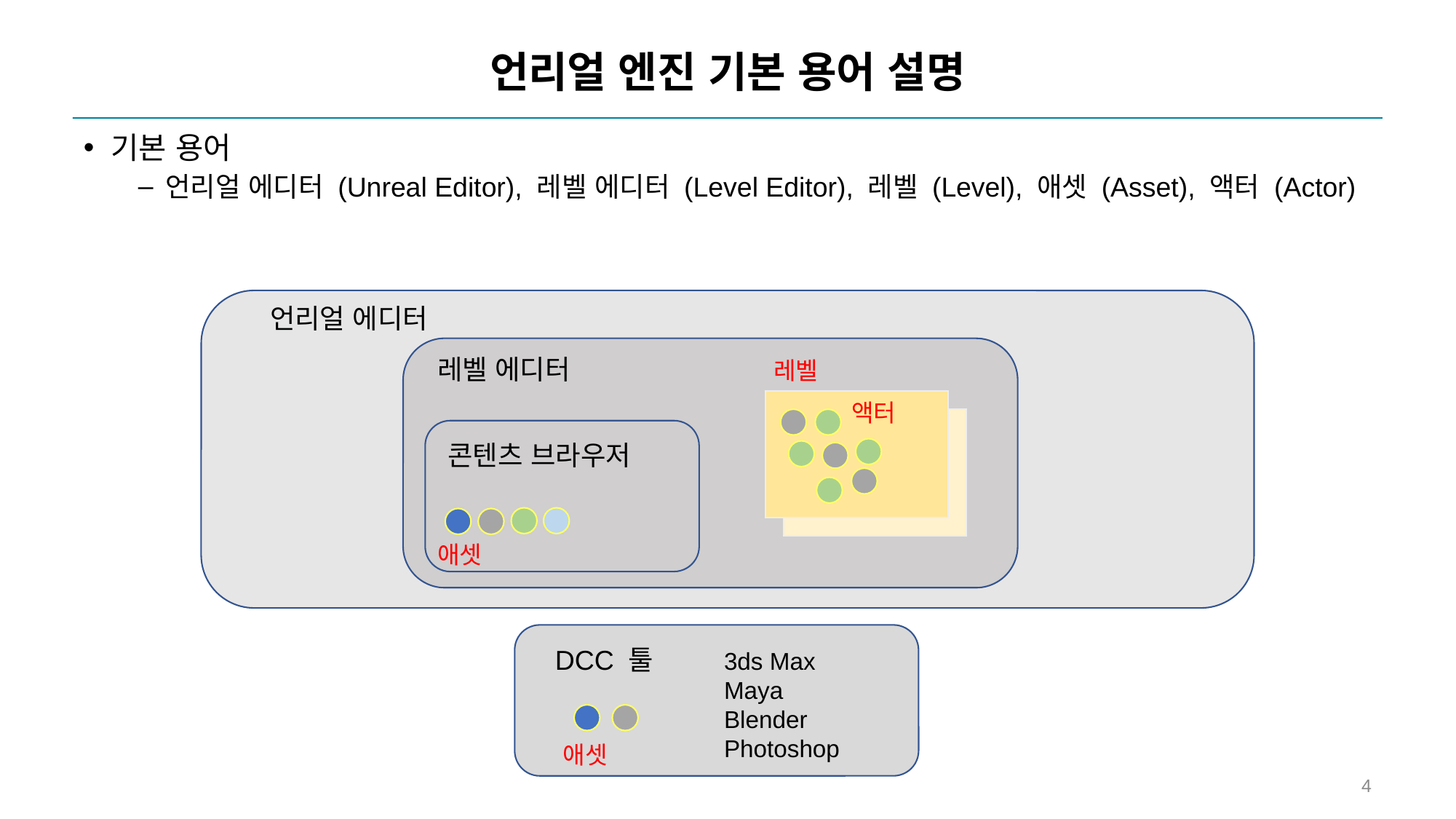

# 언리얼 엔진 기본 용어 설명
기본 용어
언리얼 에디터 (Unreal Editor), 레벨 에디터 (Level Editor), 레벨 (Level), 애셋 (Asset), 액터 (Actor)

언리얼 에디터

레벨 에디터
레벨

액터

콘텐츠 브라우저

애셋

DCC 툴
3ds Max
Maya
Blender
Photoshop

애셋
4